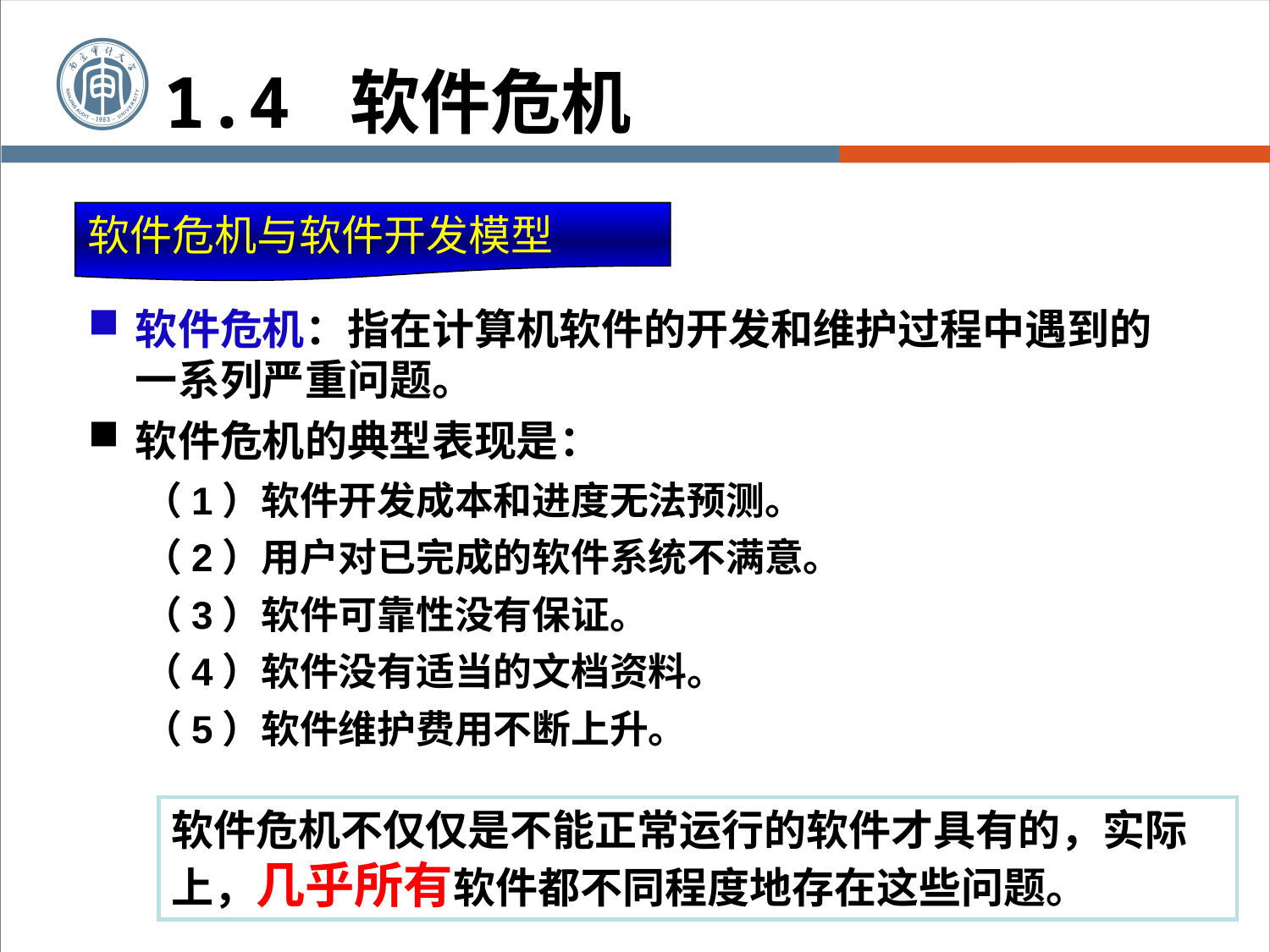

1.4 软件危机
软件危机与软件开发模型
软件危机：指在计算机软件的开发和维护过程中遇到的一系列严重问题。
软件危机的典型表现是：
（1）软件开发成本和进度无法预测。
（2）用户对已完成的软件系统不满意。
（3）软件可靠性没有保证。
（4）软件没有适当的文档资料。
（5）软件维护费用不断上升。
软件危机不仅仅是不能正常运行的软件才具有的，实际上，几乎所有软件都不同程度地存在这些问题。